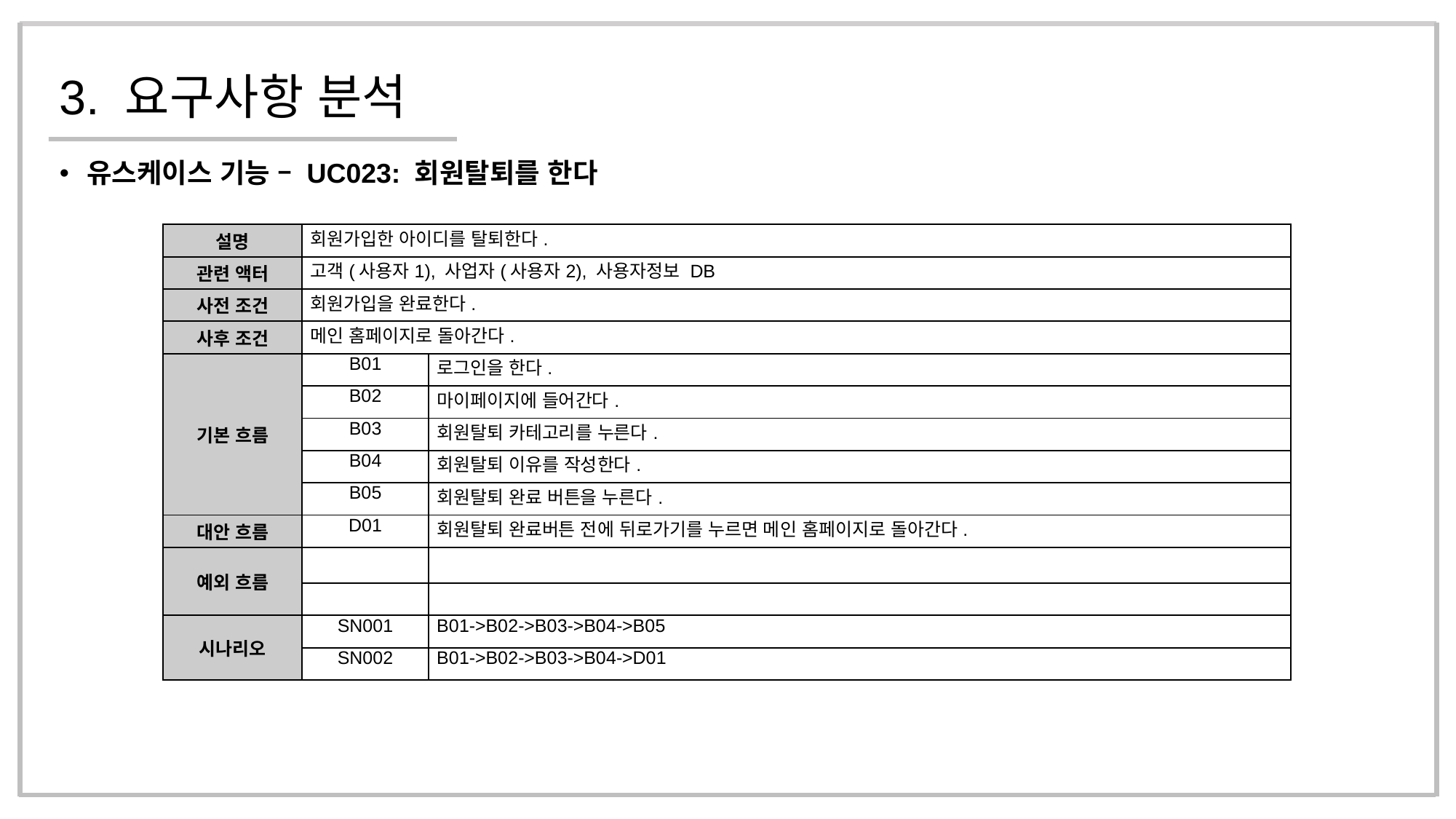

# 3. 요구사항 분석

유스케이스 기능 – UC023: 회원탈퇴를 한다
| 설명 | 회원가입한 아이디를 탈퇴한다. |  |
| --- | --- | --- |
| 관련 액터 | 고객(사용자1), 사업자(사용자2), 사용자정보 DB |  |
| 사전 조건 | 회원가입을 완료한다. |  |
| 사후 조건 | 메인 홈페이지로 돌아간다. |  |
| 기본 흐름 | B01 | 로그인을 한다. |
|  | B02 | 마이페이지에 들어간다. |
|  | B03 | 회원탈퇴 카테고리를 누른다. |
|  | B04 | 회원탈퇴 이유를 작성한다. |
|  | B05 | 회원탈퇴 완료 버튼을 누른다. |
| 대안 흐름 | D01 | 회원탈퇴 완료버튼 전에 뒤로가기를 누르면 메인 홈페이지로 돌아간다. |
| 예외 흐름 |  |  |
|  |  |  |
| 시나리오 | SN001 | B01->B02->B03->B04->B05 |
|  | SN002 | B01->B02->B03->B04->D01 |